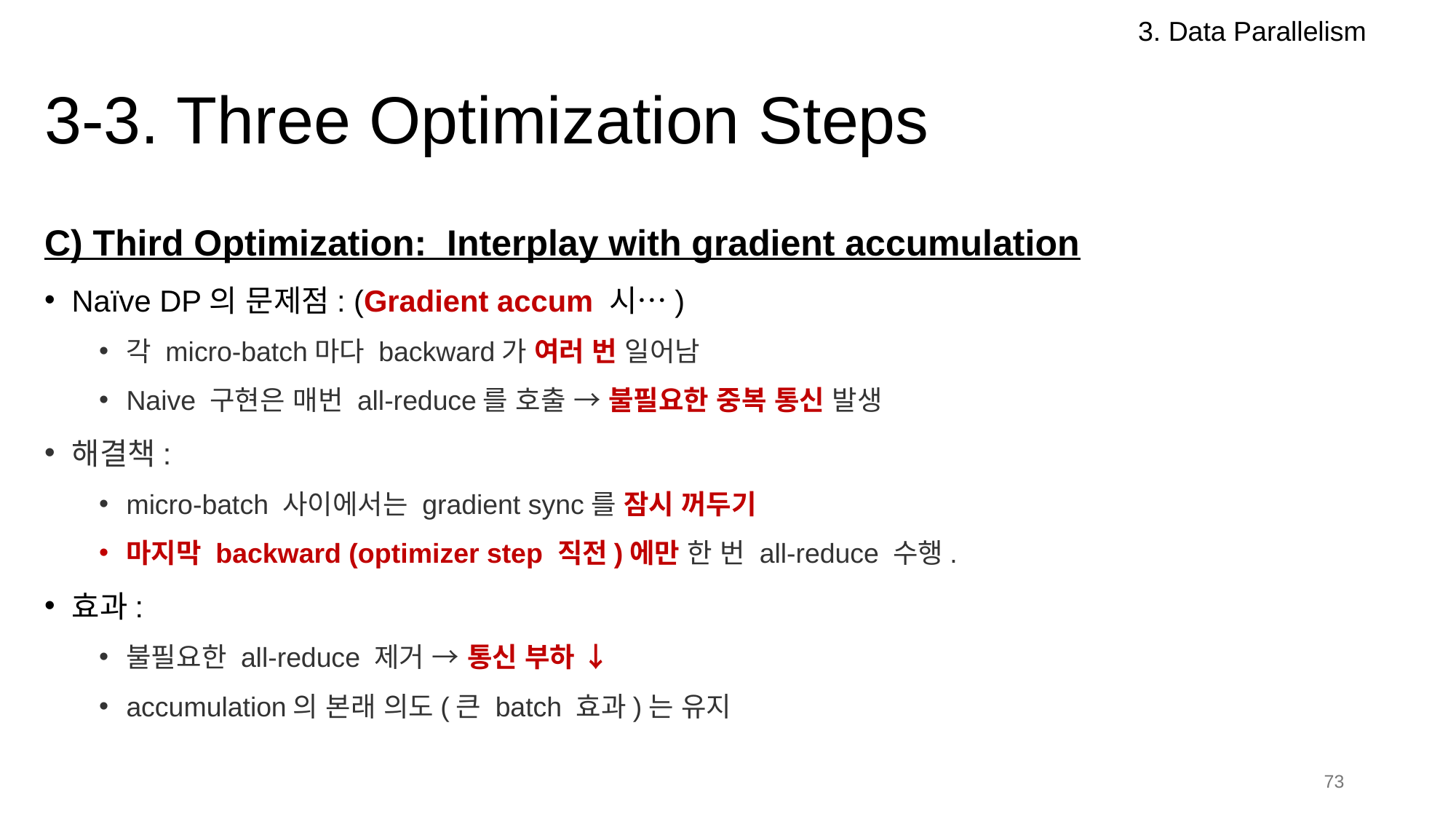

3. Data Parallelism
# 3-3. Three Optimization Steps
C) Third Optimization:  Interplay with gradient accumulation
Naïve DP의 문제점: (Gradient accum 시…)
각 micro-batch마다 backward가 여러 번 일어남
Naive 구현은 매번 all-reduce를 호출 → 불필요한 중복 통신 발생
해결책:
micro-batch 사이에서는 gradient sync를 잠시 꺼두기
마지막 backward (optimizer step 직전)에만 한 번 all-reduce 수행.
효과:
불필요한 all-reduce 제거 → 통신 부하 ↓
accumulation의 본래 의도(큰 batch 효과)는 유지

73